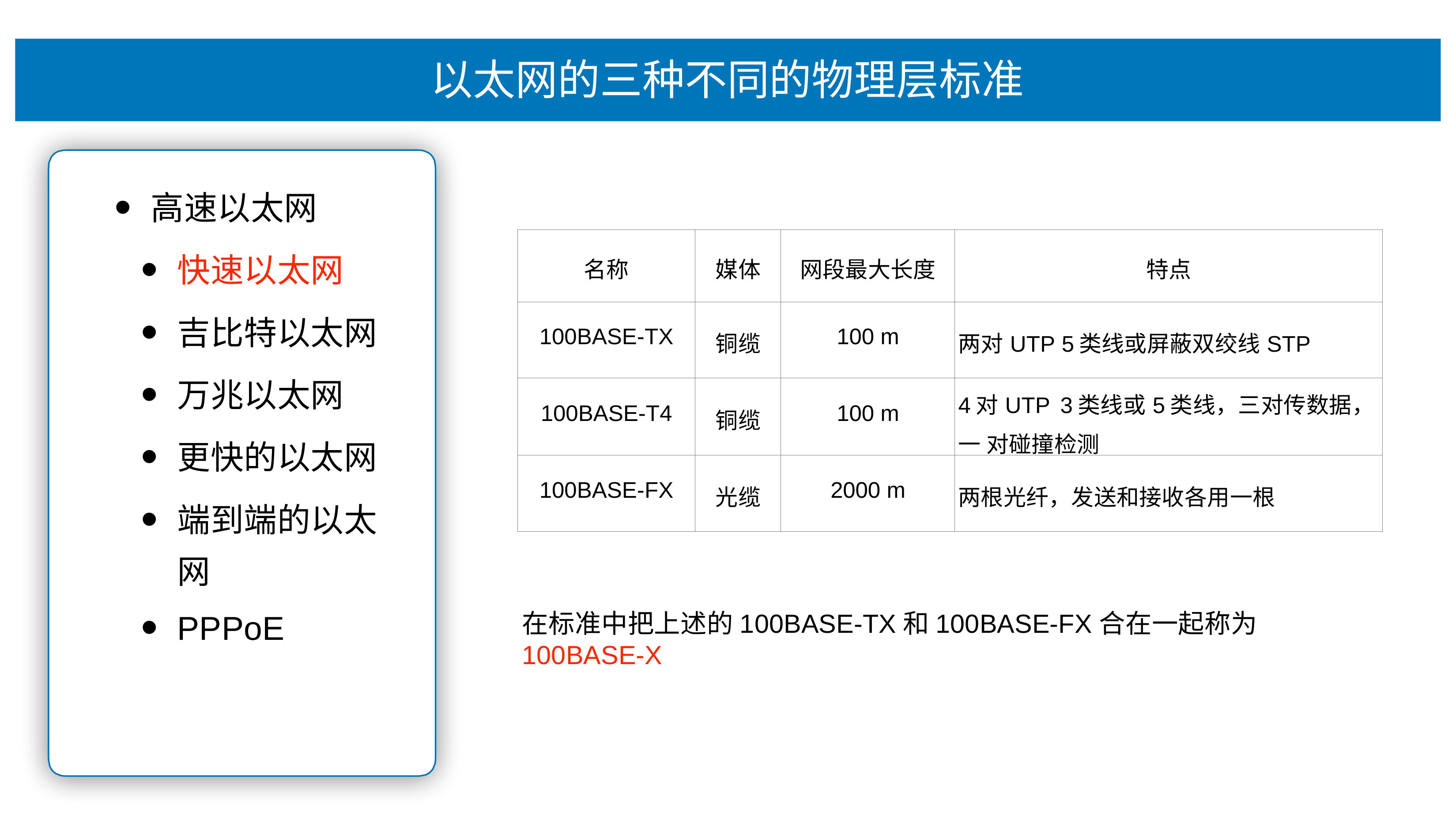

# 以太⽹的三种不同的物理层标准

⾼速以太⽹
快速以太⽹
吉⽐特以太⽹
万兆以太⽹
更快的以太⽹
端到端的以太
⽹
PPPoE
| 名称 | 媒体 | ⽹段最⼤⻓度 | 特点 |
| --- | --- | --- | --- |
| 100BASE-TX | 铜缆 | 100 m | 两对UTP 5类线或屏蔽双绞线STP |
| 100BASE-T4 | 铜缆 | 100 m | 4对UTP 3类线或5类线，三对传数据，⼀ 对碰撞检测 |
| 100BASE-FX | 光缆 | 2000 m | 两根光纤，发送和接收各⽤⼀根 |
在标准中把上述的100BASE-TX和100BASE-FX合在⼀起称为100BASE-X